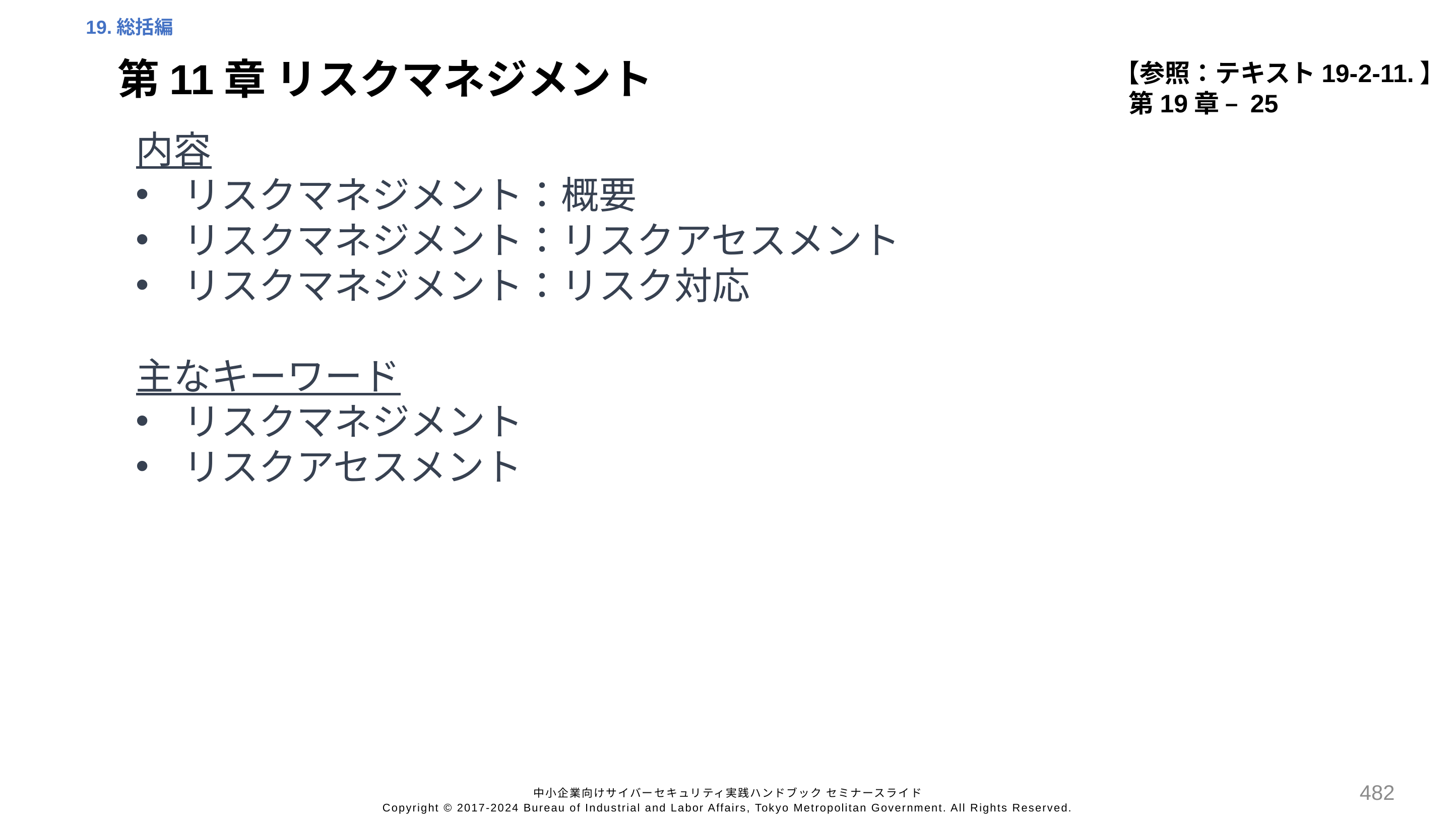

19.総括編
【参照：テキスト19-2-11.】
第19章 – 25
第11章 リスクマネジメント
内容
リスクマネジメント：概要
リスクマネジメント：リスクアセスメント
リスクマネジメント：リスク対応

主なキーワード
リスクマネジメント
リスクアセスメント

482